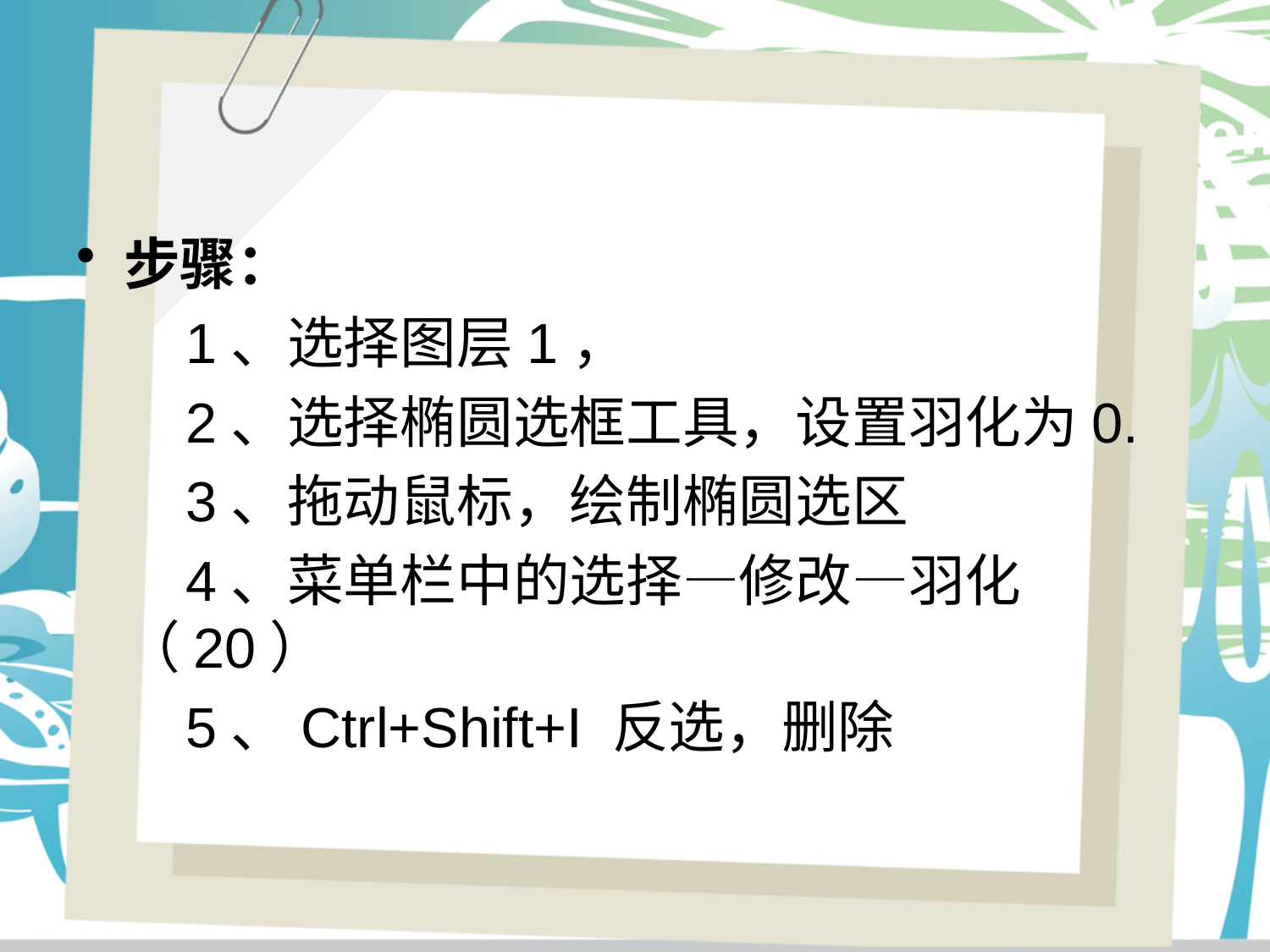

#
步骤：
       1、选择图层1，
       2、选择椭圆选框工具，设置羽化为0.
       3、拖动鼠标，绘制椭圆选区
       4、菜单栏中的选择—修改—羽化（20）
       5、Ctrl+Shift+I 反选，删除